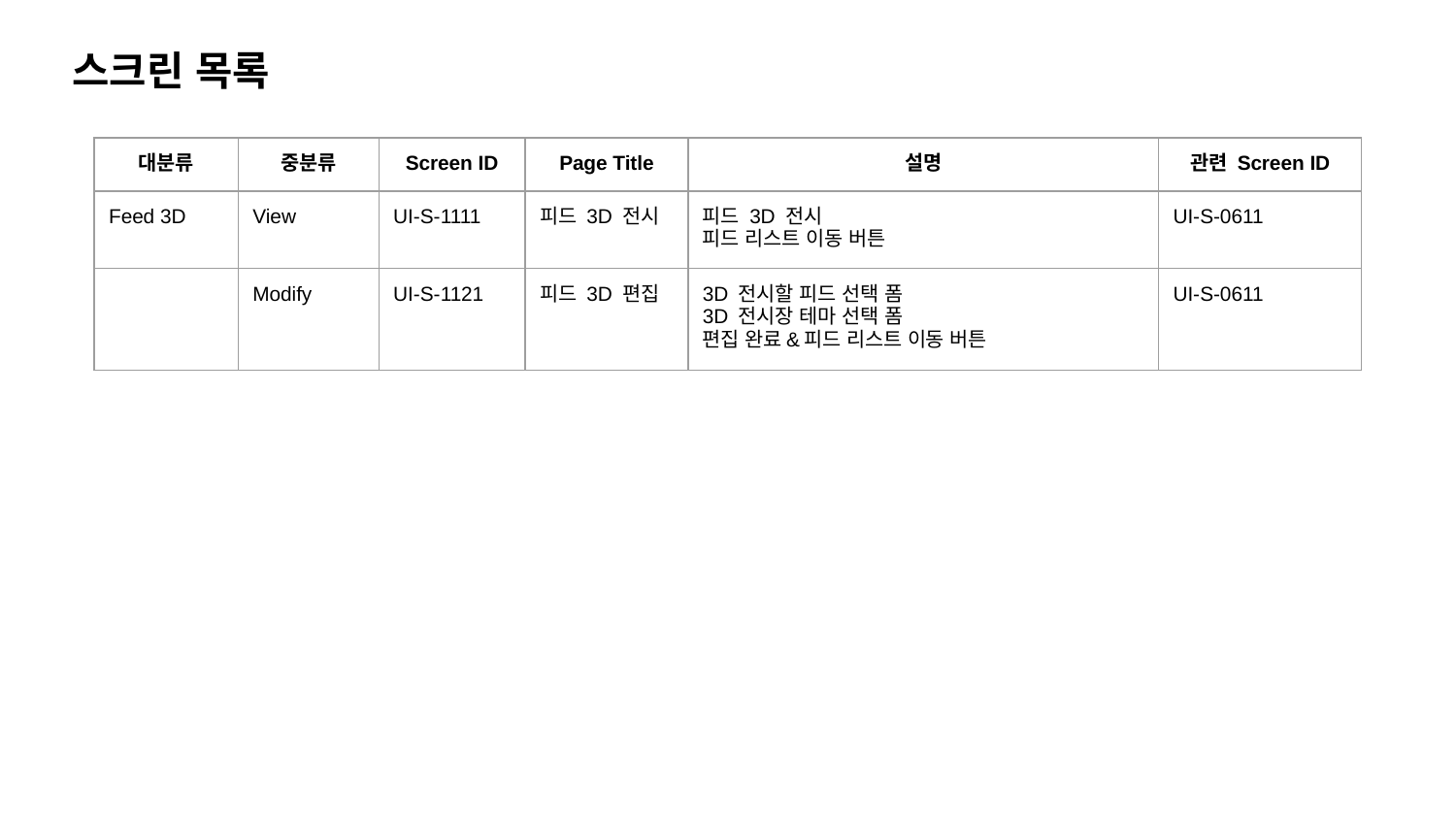

스크린 목록
| 대분류 | 중분류 | Screen ID | Page Title | 설명 | 관련 Screen ID |
| --- | --- | --- | --- | --- | --- |
| Feed 3D | View | UI-S-1111 | 피드 3D 전시 | 피드 3D 전시 피드 리스트 이동 버튼 | UI-S-0611 |
|  | Modify | UI-S-1121 | 피드 3D 편집 | 3D 전시할 피드 선택 폼 3D 전시장 테마 선택 폼 편집 완료&피드 리스트 이동 버튼 | UI-S-0611 |